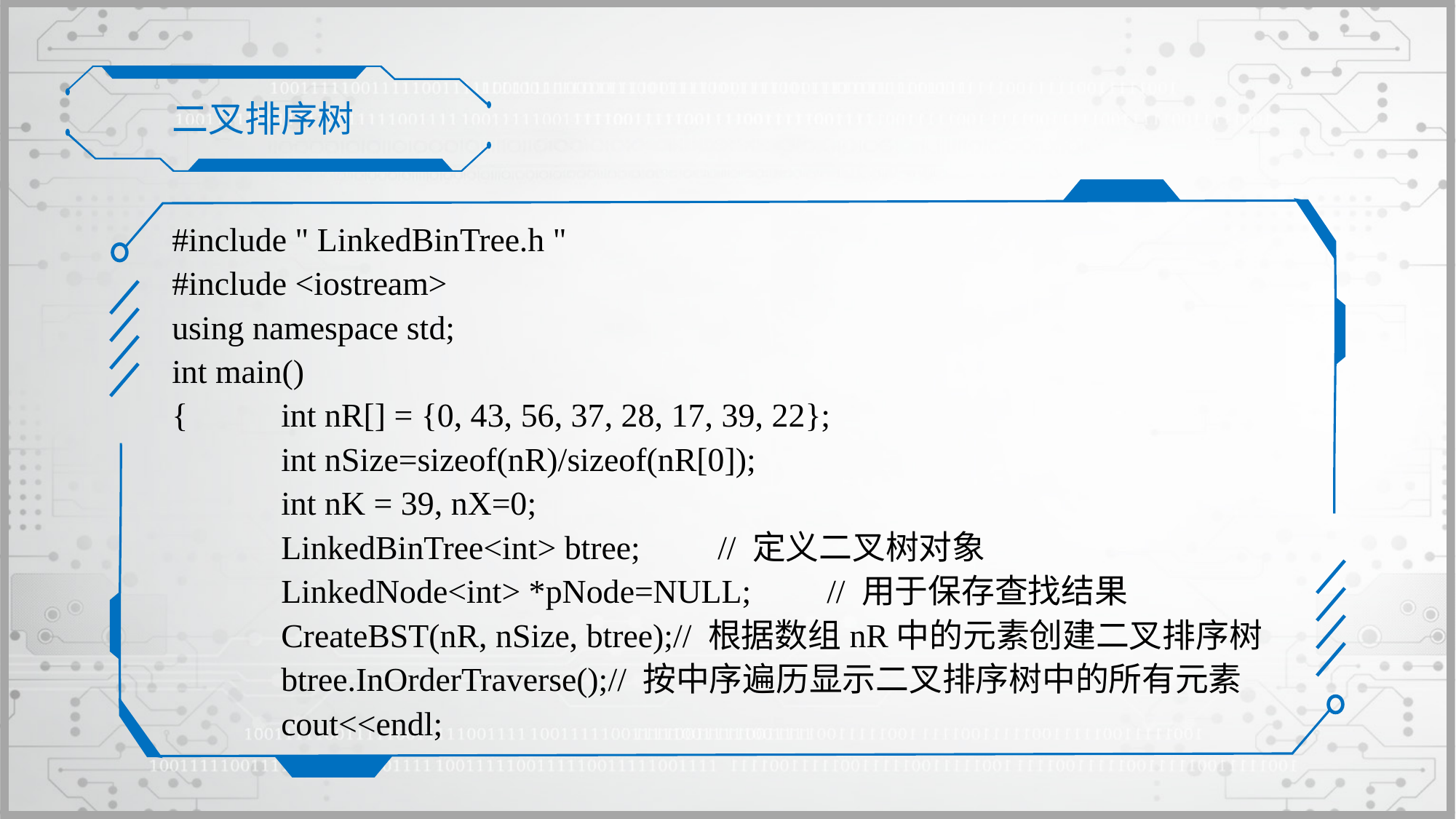

二叉排序树

#include " LinkedBinTree.h "
#include <iostream>
using namespace std;
int main()
{	int nR[] = {0, 43, 56, 37, 28, 17, 39, 22};
	int nSize=sizeof(nR)/sizeof(nR[0]);
	int nK = 39, nX=0;
	LinkedBinTree<int> btree;	// 定义二叉树对象
	LinkedNode<int> *pNode=NULL;	// 用于保存查找结果
	CreateBST(nR, nSize, btree);// 根据数组nR中的元素创建二叉排序树
	btree.InOrderTraverse();// 按中序遍历显示二叉排序树中的所有元素
	cout<<endl;